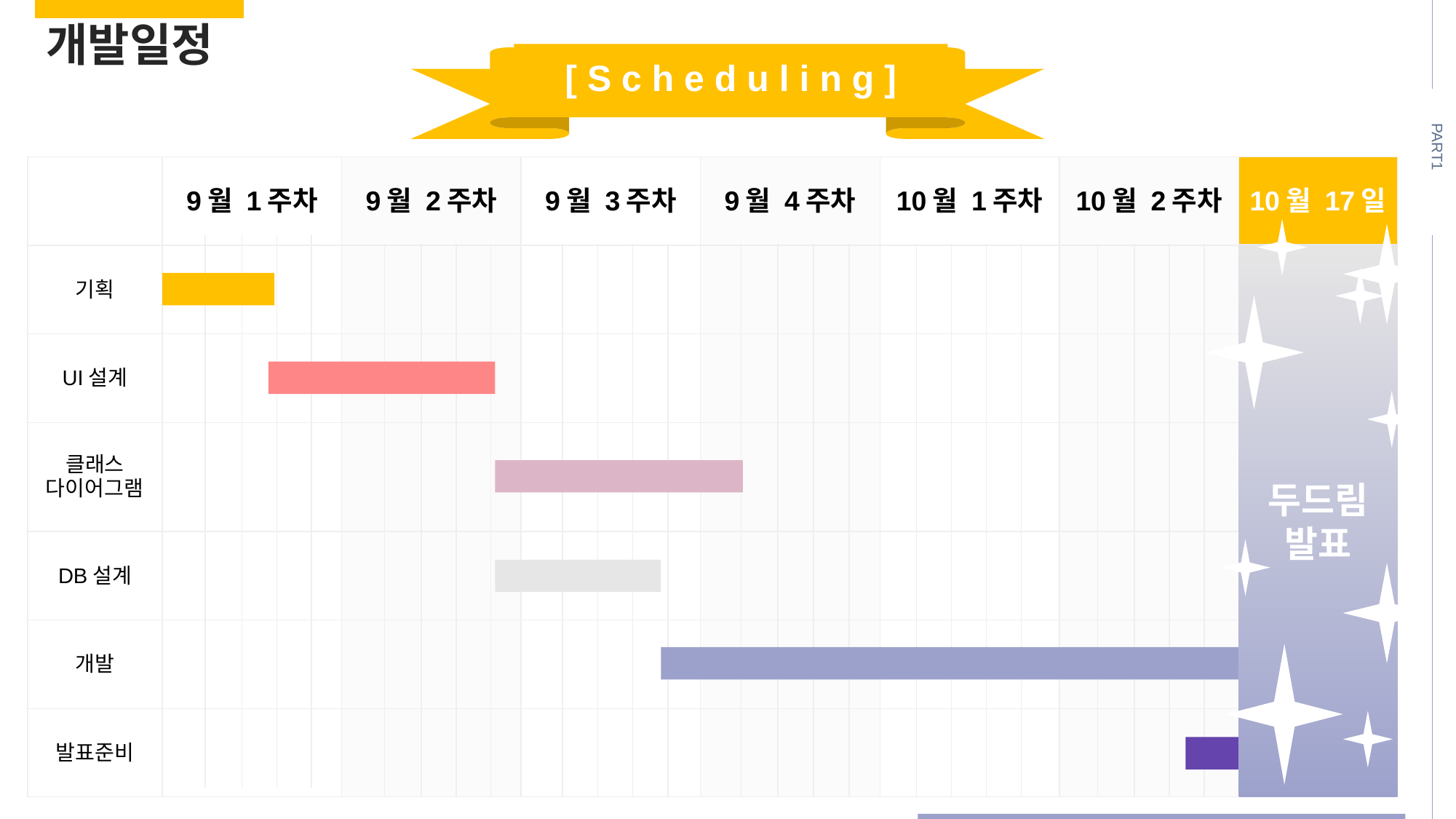

개발일정
[ S c h e d u l i n g ]

PART1
|  | 9월 1주차 | 9월 2주차 | 9월 3주차 | 9월 4주차 | 10월 1주차 | 10월 2주차 | 10월 17일 |
| --- | --- | --- | --- | --- | --- | --- | --- |
| 기획 |  |  |  |  |  |  |  |
| UI설계 |  |  |  |  |  |  |  |
| 클래스 다이어그램 |  |  |  |  |  |  |  |
| DB설계 |  |  |  |  |  |  |  |
| 개발 |  |  |  |  |  |  |  |
| 발표준비 |  |  |  |  |  |  |  |

두드림
발표